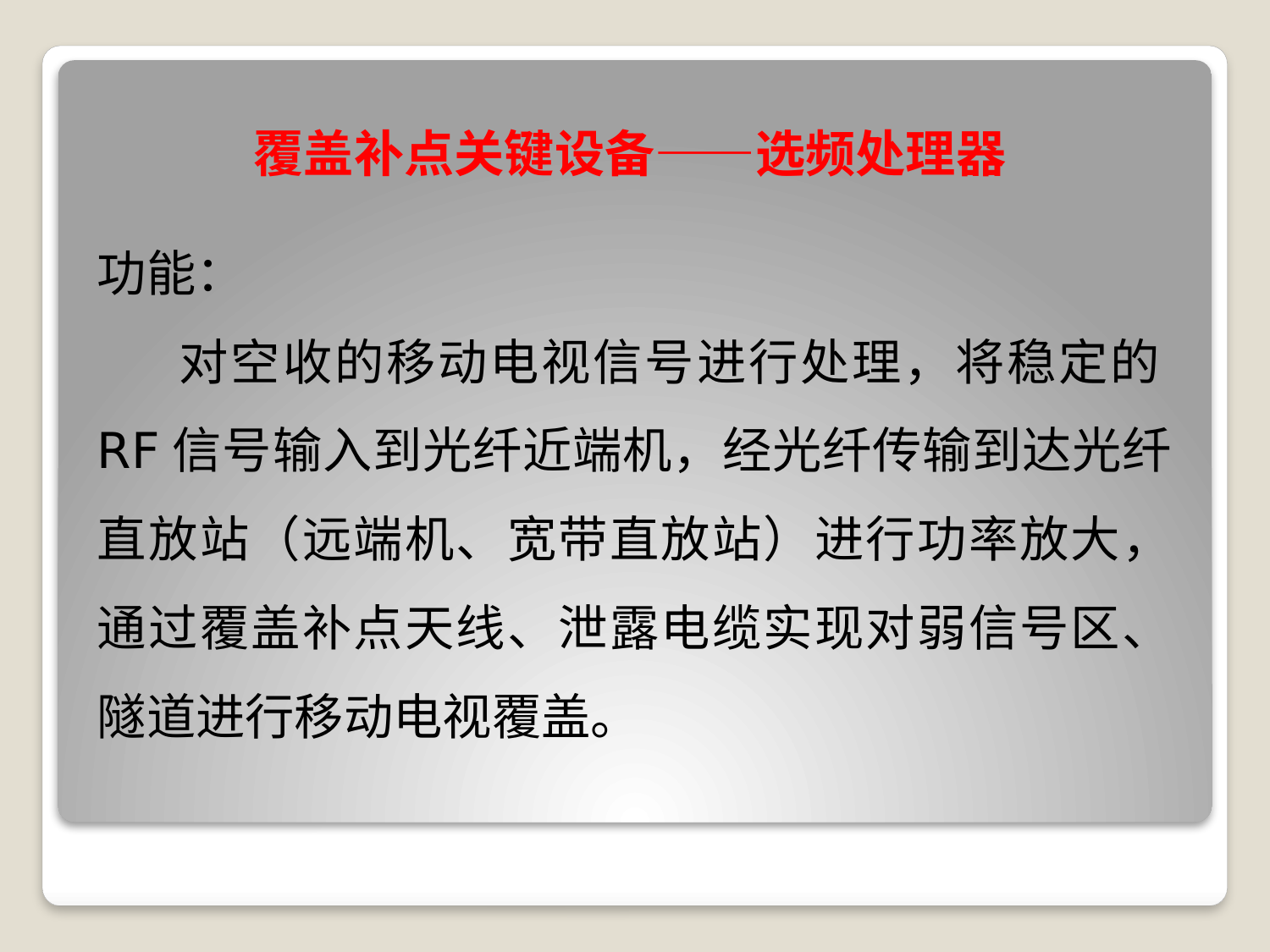

# 覆盖补点关键设备——选频处理器
功能：
     对空收的移动电视信号进行处理，将稳定的RF信号输入到光纤近端机，经光纤传输到达光纤直放站（远端机、宽带直放站）进行功率放大，通过覆盖补点天线、泄露电缆实现对弱信号区、隧道进行移动电视覆盖。